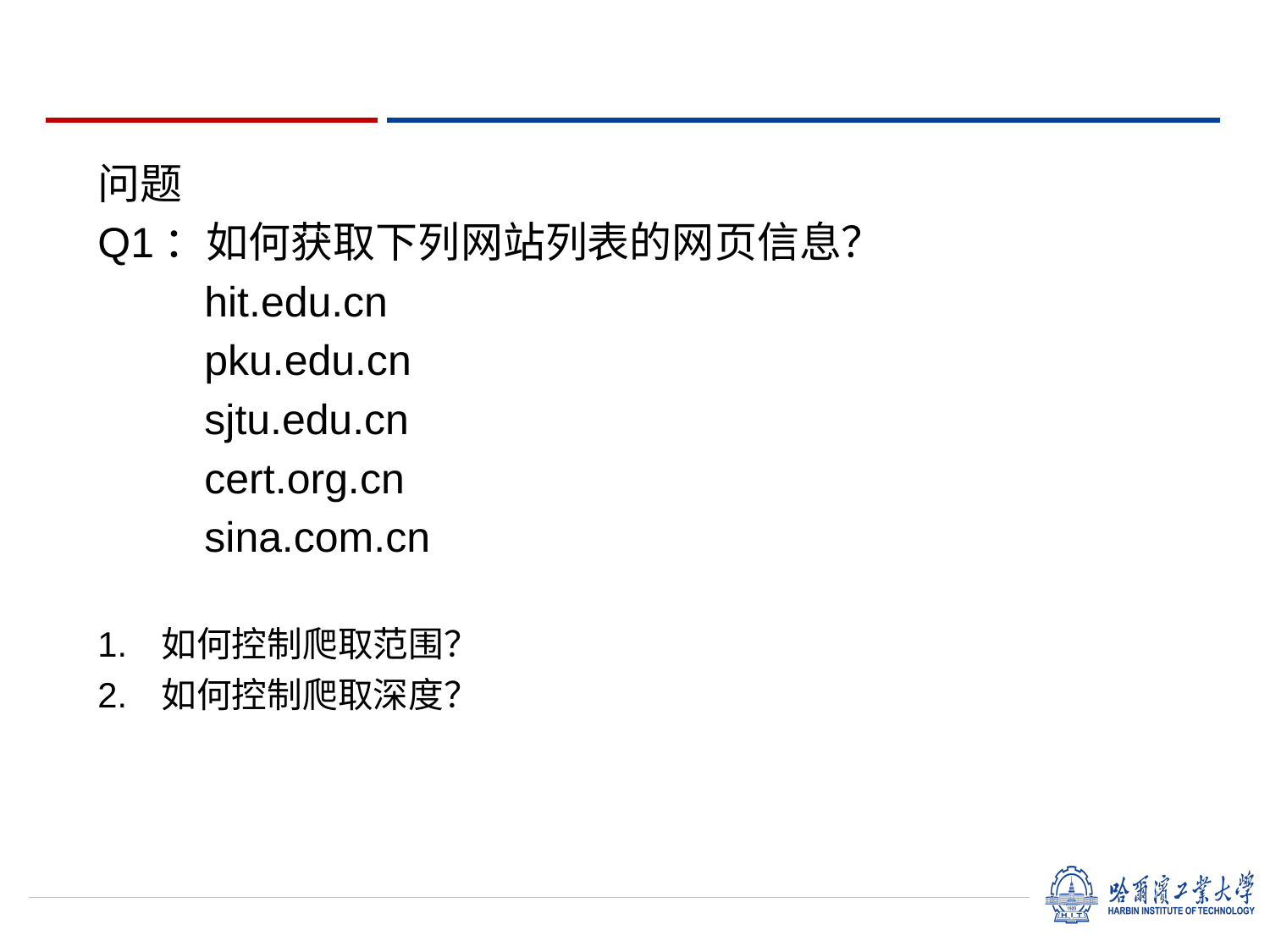

问题
Q1：如何获取下列网站列表的网页信息？
         hit.edu.cn
         pku.edu.cn
         sjtu.edu.cn
         cert.org.cn
         sina.com.cn

如何控制爬取范围？
如何控制爬取深度？